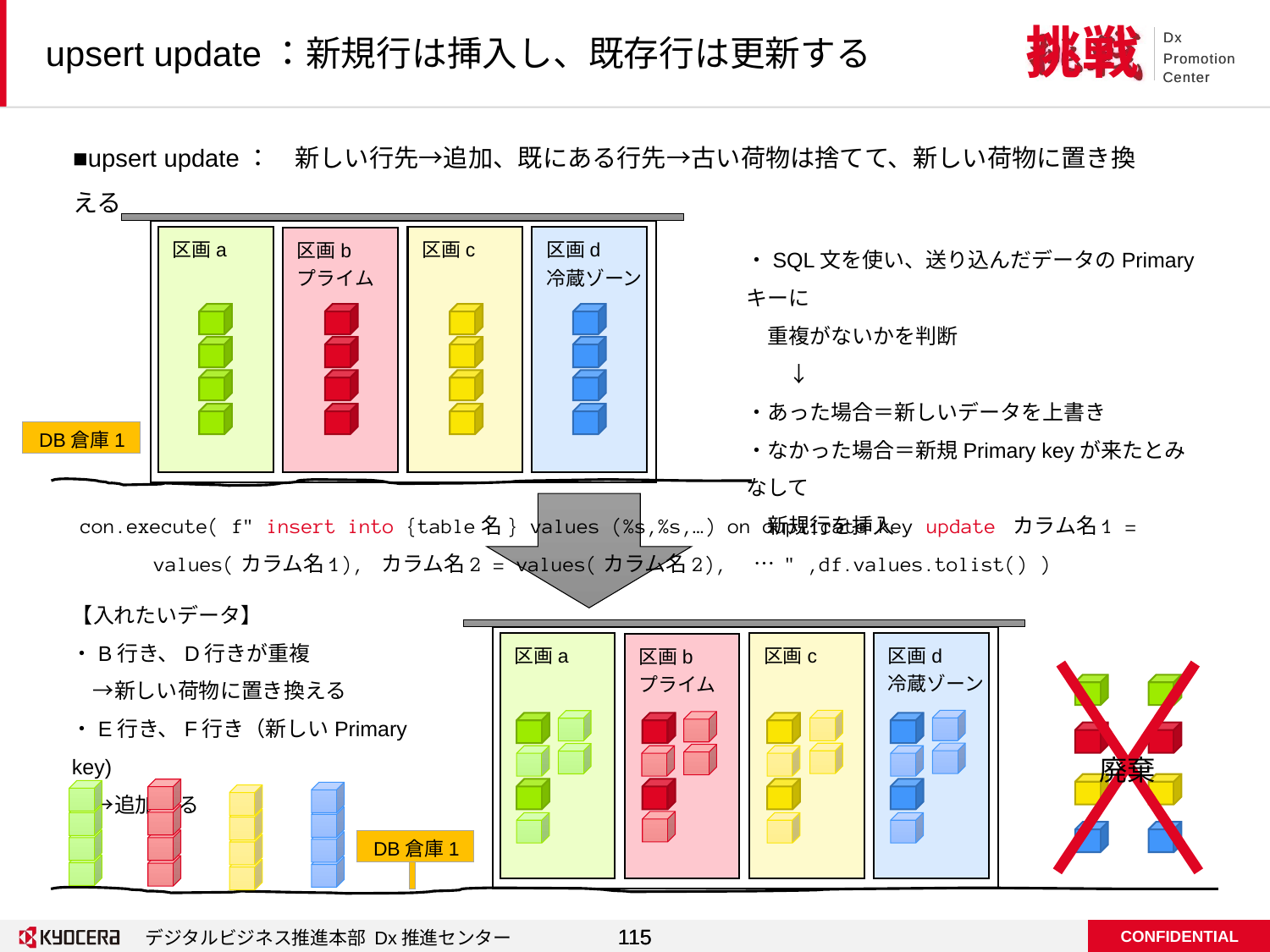

# upsert update：新規行は挿入し、既存行は更新する
■upsert update：　新しい行先→追加、既にある行先→古い荷物は捨てて、新しい荷物に置き換える

区画a
区画c
区画d
冷蔵ゾーン
区画b
プライム
・SQL文を使い、送り込んだデータのPrimaryキーに
　重複がないかを判断
　　↓
・あった場合＝新しいデータを上書き
・なかった場合＝新規Primary keyが来たとみなして
　新規行を挿入

A

B

C

D

DB倉庫1

con.execute( f" insert into {table名} values (%s,%s,…) on duplicate key update カラム名1 = values(カラム名1), カラム名2 = values(カラム名2),　… " ,df.values.tolist() )
【入れたいデータ】
・B行き、D行きが重複
　→新しい荷物に置き換える
・E行き、F行き（新しいPrimary key)
　→追加する

区画a
区画c
区画d
冷蔵ゾーン
区画b
プライム
D
B

E

A

B
D
廃棄

F

B
D
B

C

B

D

D

B
D

E
DB倉庫1

F